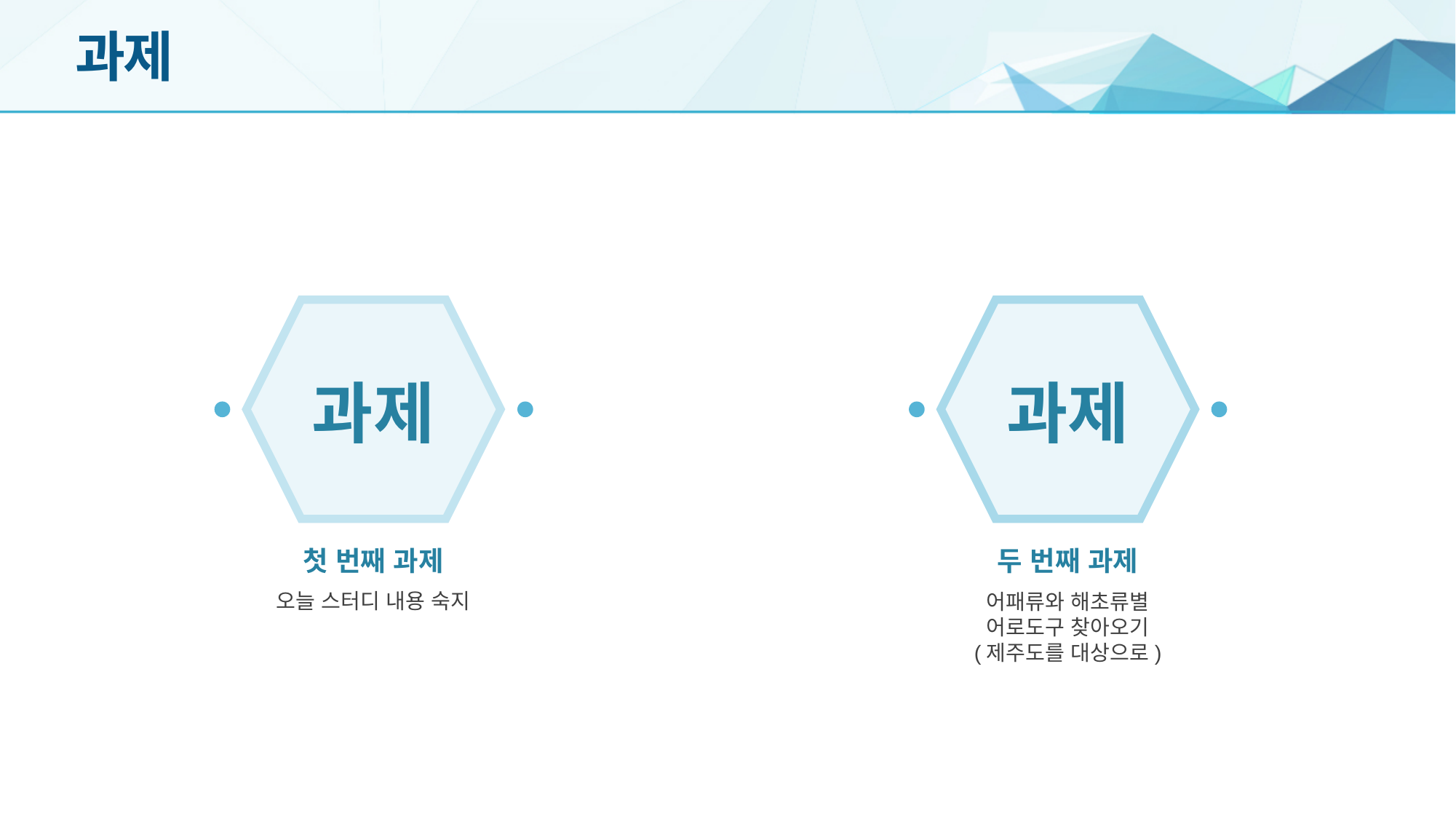

# 과제

과제
과제

첫 번째 과제
두 번째 과제
오늘 스터디 내용 숙지
어패류와 해초류별
어로도구 찾아오기
(제주도를 대상으로)